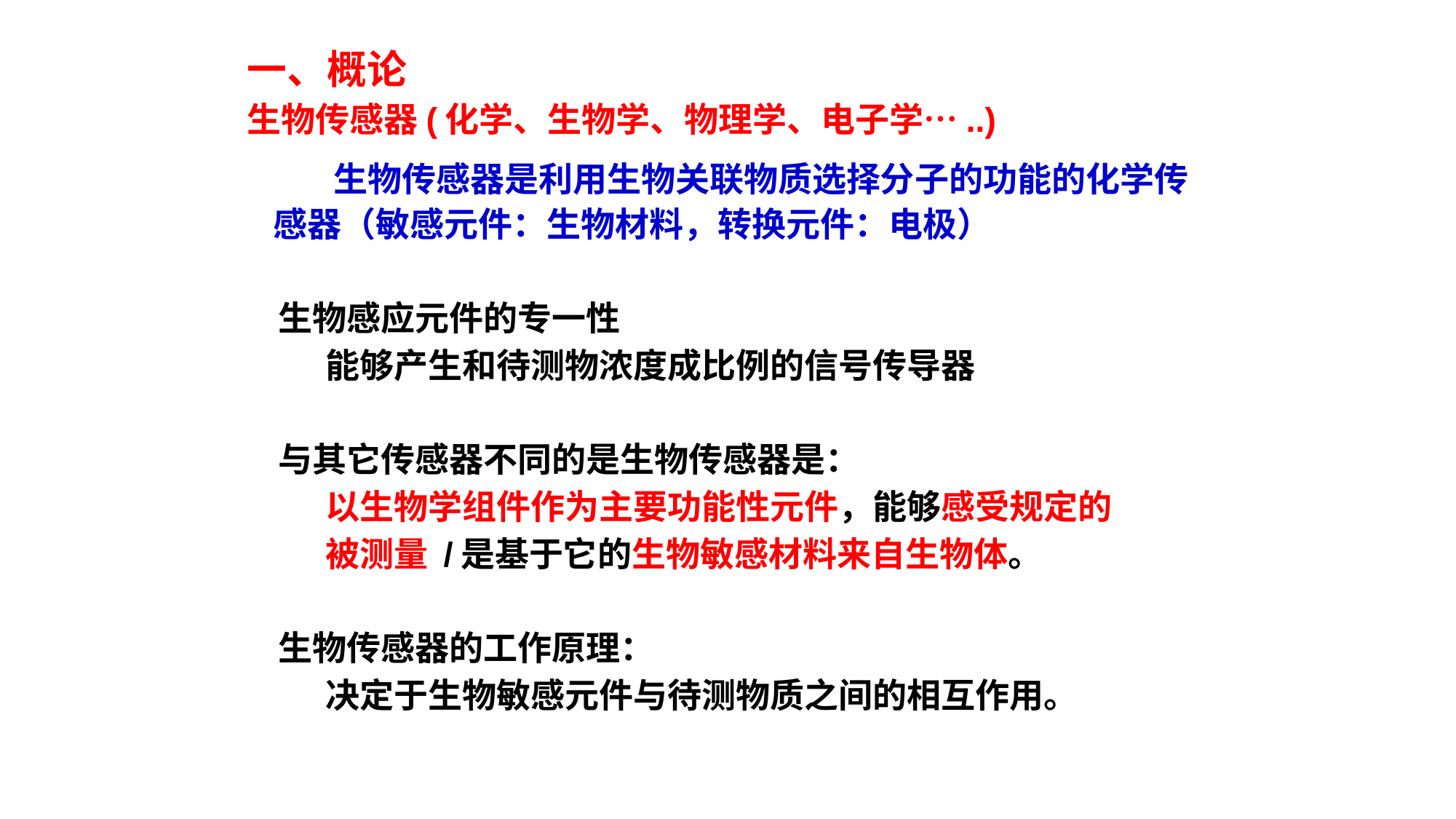

一、概论
生物传感器(化学、生物学、物理学、电子学…..)
          生物传感器是利用生物关联物质选择分子的功能的化学传感器（敏感元件：生物材料，转换元件：电极）

   生物感应元件的专一性
         能够产生和待测物浓度成比例的信号传导器

   与其它传感器不同的是生物传感器是：
         以生物学组件作为主要功能性元件，能够感受规定的
         被测量 /是基于它的生物敏感材料来自生物体。

   生物传感器的工作原理：
         决定于生物敏感元件与待测物质之间的相互作用。